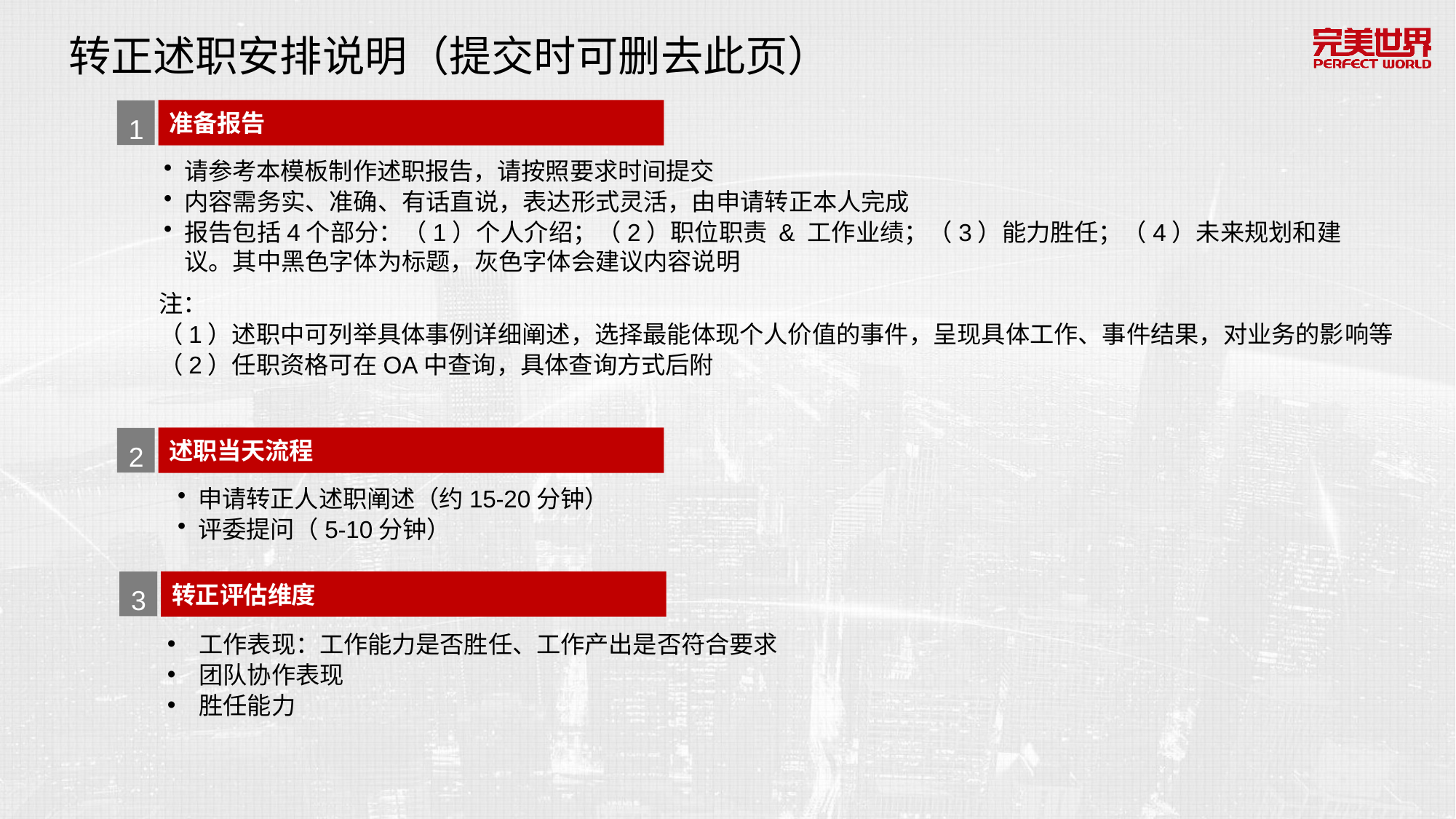

转正述职安排说明（提交时可删去此页）
准备报告
1
请参考本模板制作述职报告，请按照要求时间提交
内容需务实、准确、有话直说，表达形式灵活，由申请转正本人完成
报告包括4个部分：（1）个人介绍；（2）职位职责 & 工作业绩；（3）能力胜任；（4）未来规划和建议。其中黑色字体为标题，灰色字体会建议内容说明
注：
（1）述职中可列举具体事例详细阐述，选择最能体现个人价值的事件，呈现具体工作、事件结果，对业务的影响等
（2）任职资格可在OA中查询，具体查询方式后附
述职当天流程
2
申请转正人述职阐述（约15-20分钟）
评委提问（5-10分钟）
转正评估维度
3
 工作表现：工作能力是否胜任、工作产出是否符合要求
 团队协作表现
 胜任能力